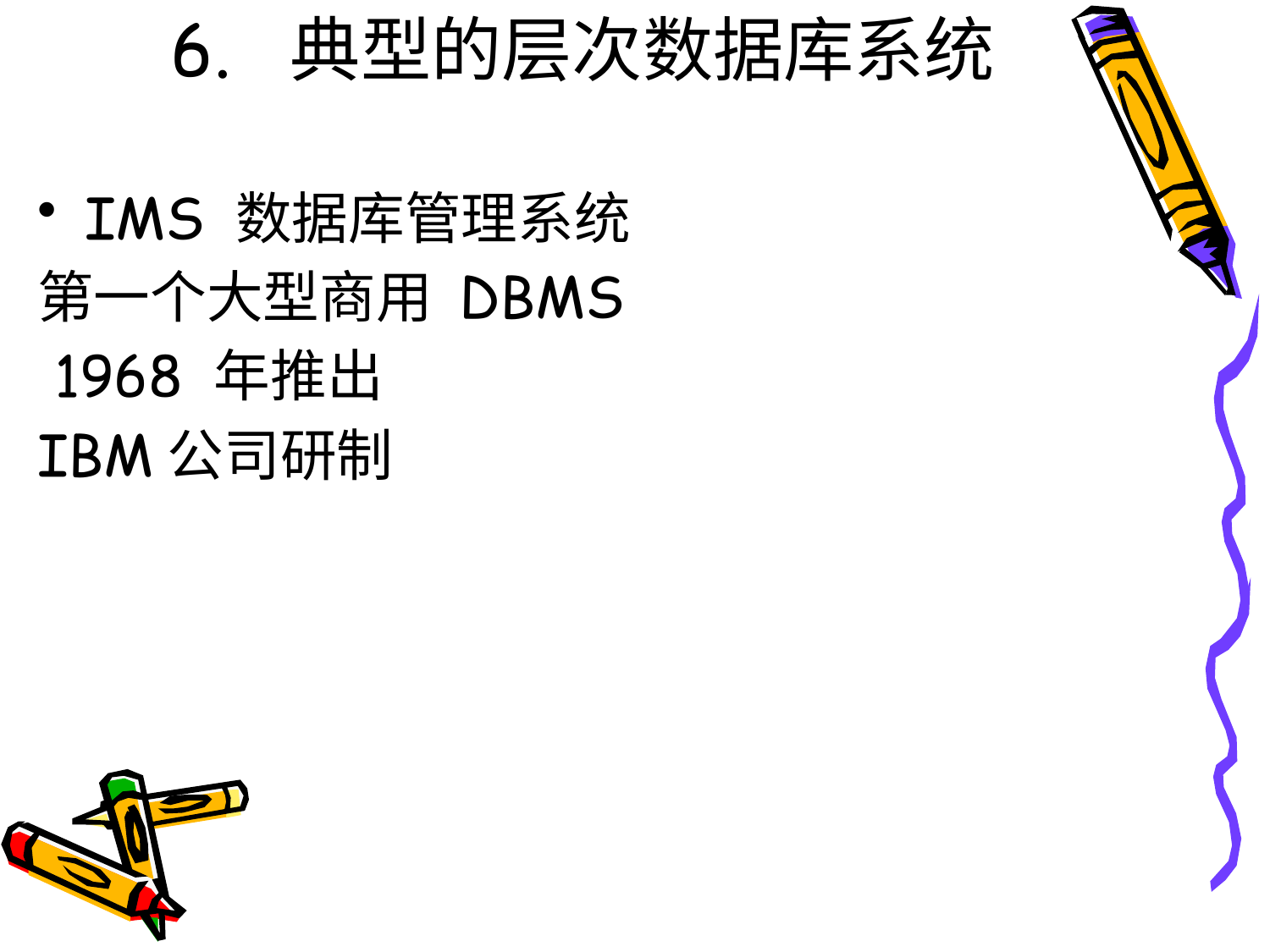

# 6.  典型的层次数据库系统
IMS 数据库管理系统
第一个大型商用 DBMS
 1968 年推出
IBM公司研制